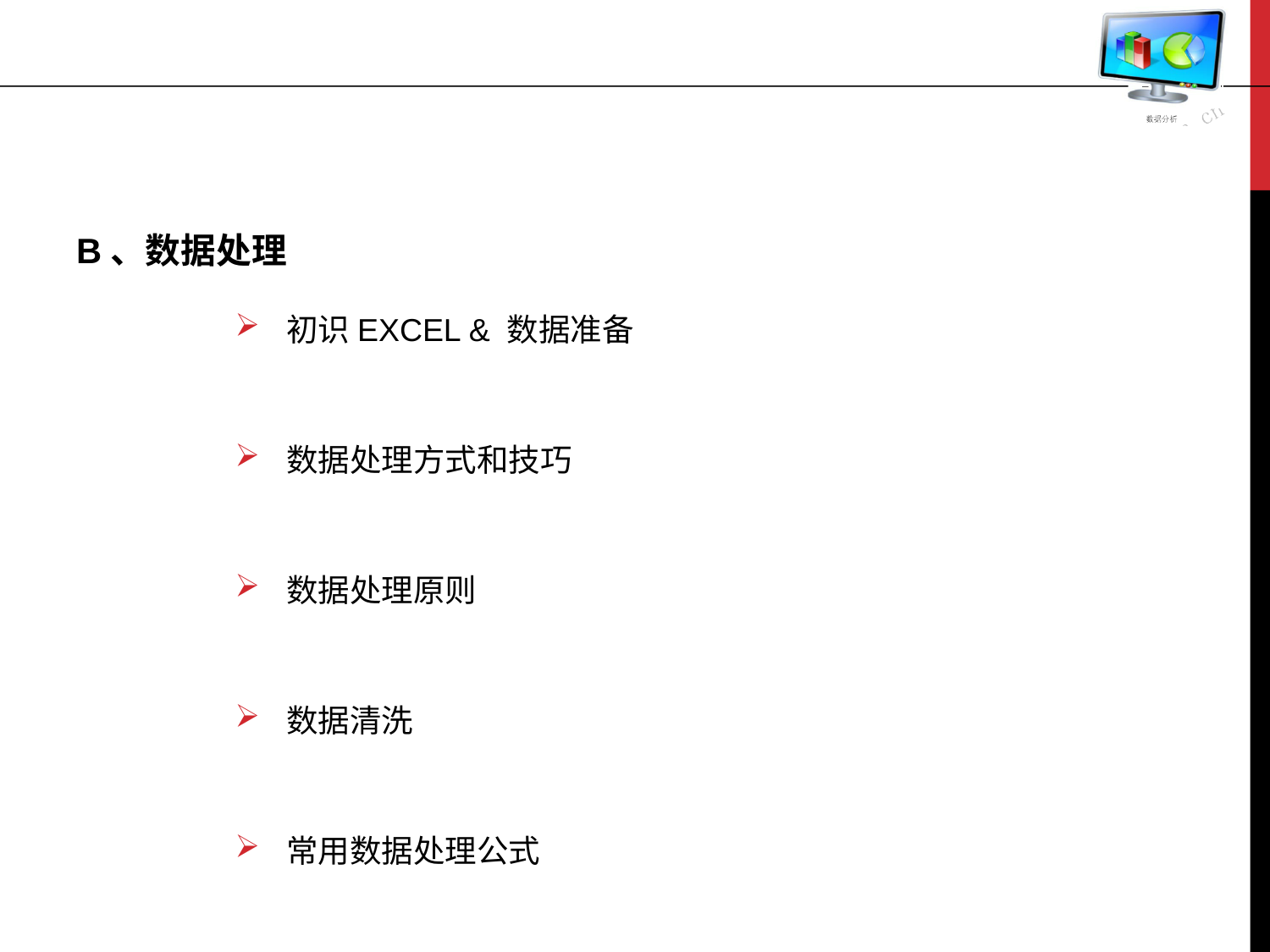

B、数据处理
初识EXCEL & 数据准备

数据处理方式和技巧

数据处理原则

数据清洗

常用数据处理公式